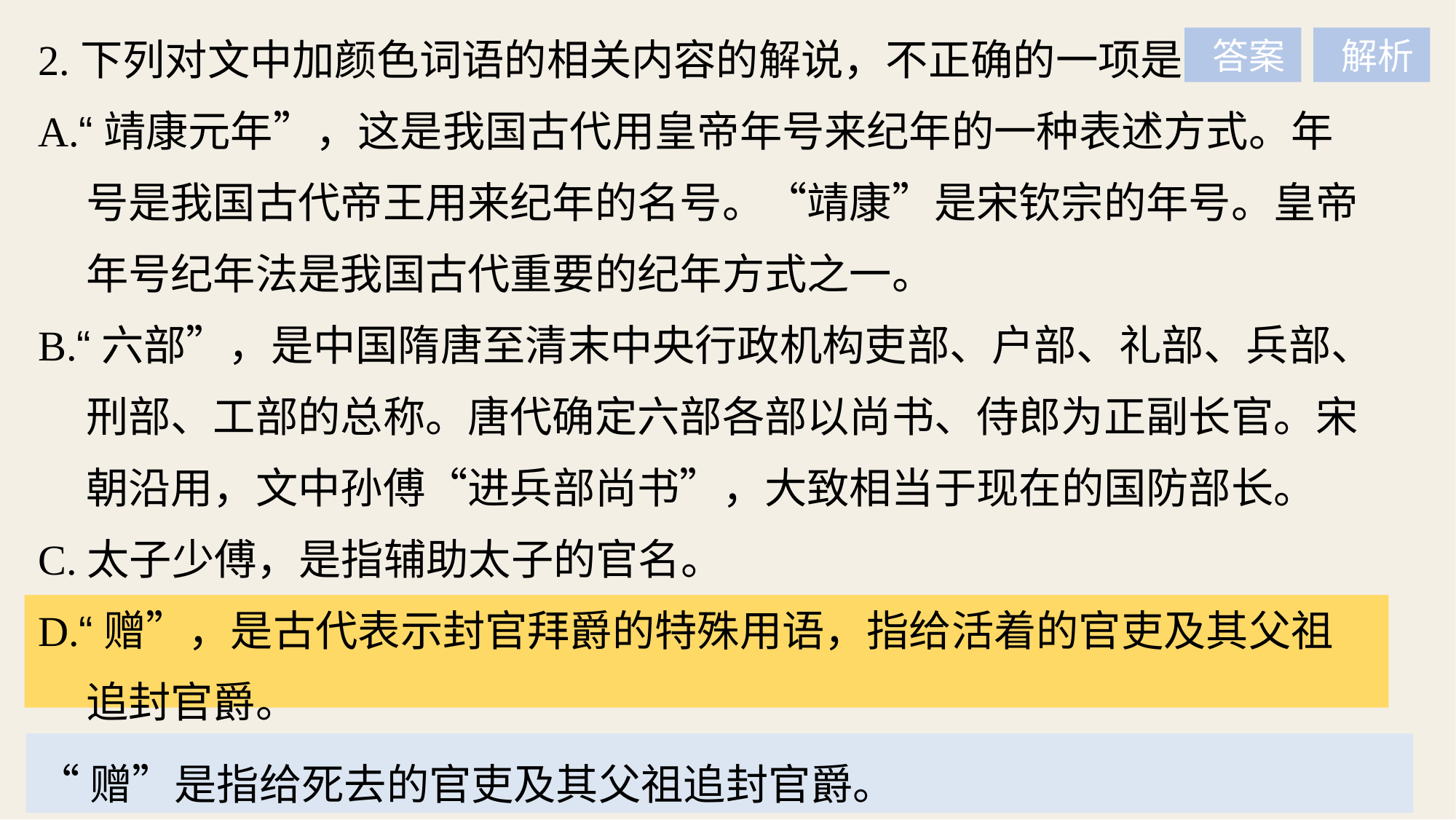

2.下列对文中加颜色词语的相关内容的解说，不正确的一项是
A.“靖康元年”，这是我国古代用皇帝年号来纪年的一种表述方式。年
    号是我国古代帝王用来纪年的名号。“靖康”是宋钦宗的年号。皇帝
    年号纪年法是我国古代重要的纪年方式之一。
B.“六部”，是中国隋唐至清末中央行政机构吏部、户部、礼部、兵部、
    刑部、工部的总称。唐代确定六部各部以尚书、侍郎为正副长官。宋
    朝沿用，文中孙傅“进兵部尚书”，大致相当于现在的国防部长。
C.太子少傅，是指辅助太子的官名。
D.“赠”，是古代表示封官拜爵的特殊用语，指给活着的官吏及其父祖
    追封官爵。
 答案
 解析

“赠”是指给死去的官吏及其父祖追封官爵。